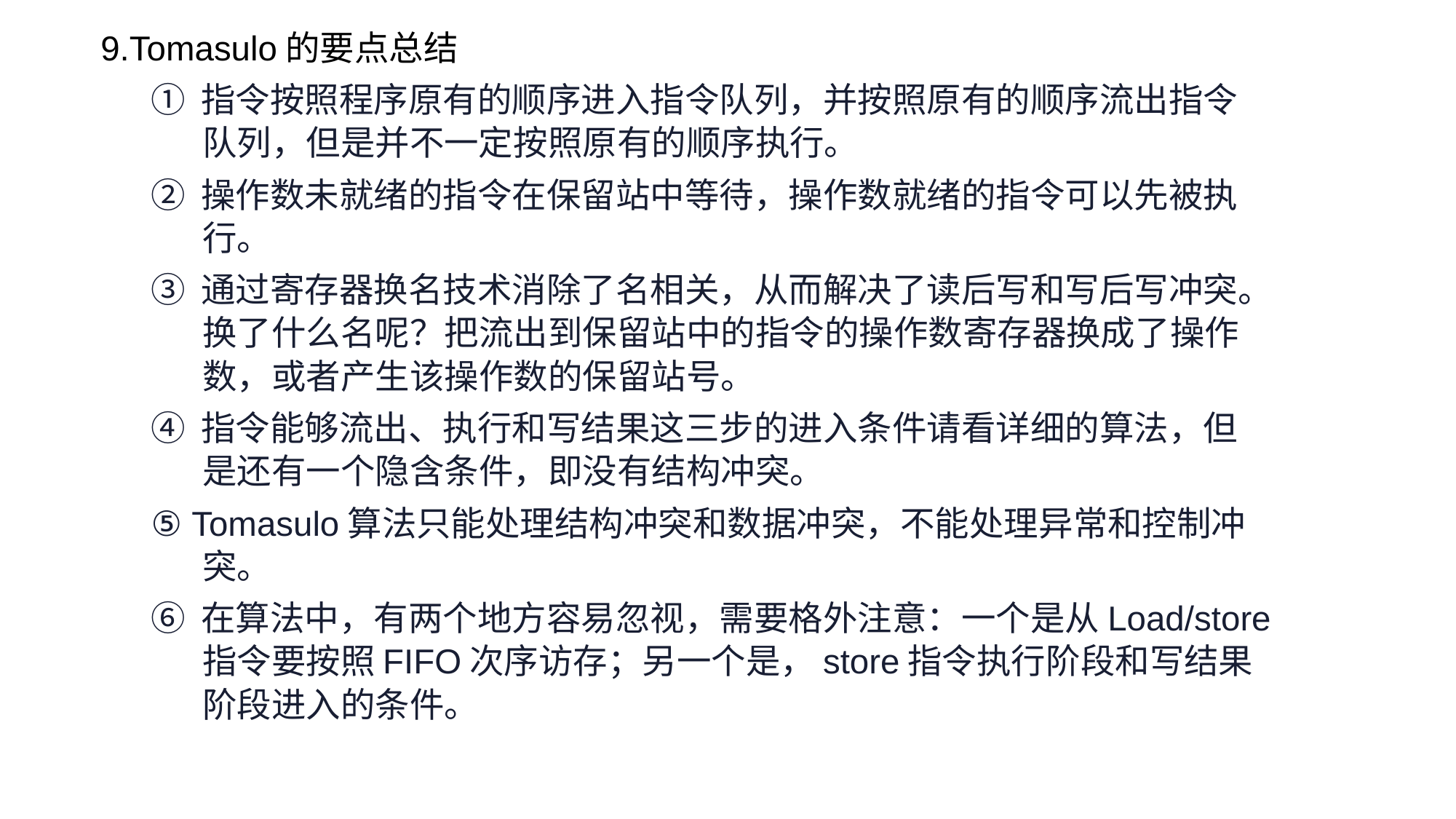

9.Tomasulo的要点总结
① 指令按照程序原有的顺序进入指令队列，并按照原有的顺序流出指令队列，但是并不一定按照原有的顺序执行。
② 操作数未就绪的指令在保留站中等待，操作数就绪的指令可以先被执行。
③ 通过寄存器换名技术消除了名相关，从而解决了读后写和写后写冲突。换了什么名呢？把流出到保留站中的指令的操作数寄存器换成了操作数，或者产生该操作数的保留站号。
④ 指令能够流出、执行和写结果这三步的进入条件请看详细的算法，但是还有一个隐含条件，即没有结构冲突。
⑤ Tomasulo算法只能处理结构冲突和数据冲突，不能处理异常和控制冲突。
⑥ 在算法中，有两个地方容易忽视，需要格外注意：一个是从Load/store指令要按照FIFO次序访存；另一个是，store指令执行阶段和写结果阶段进入的条件。